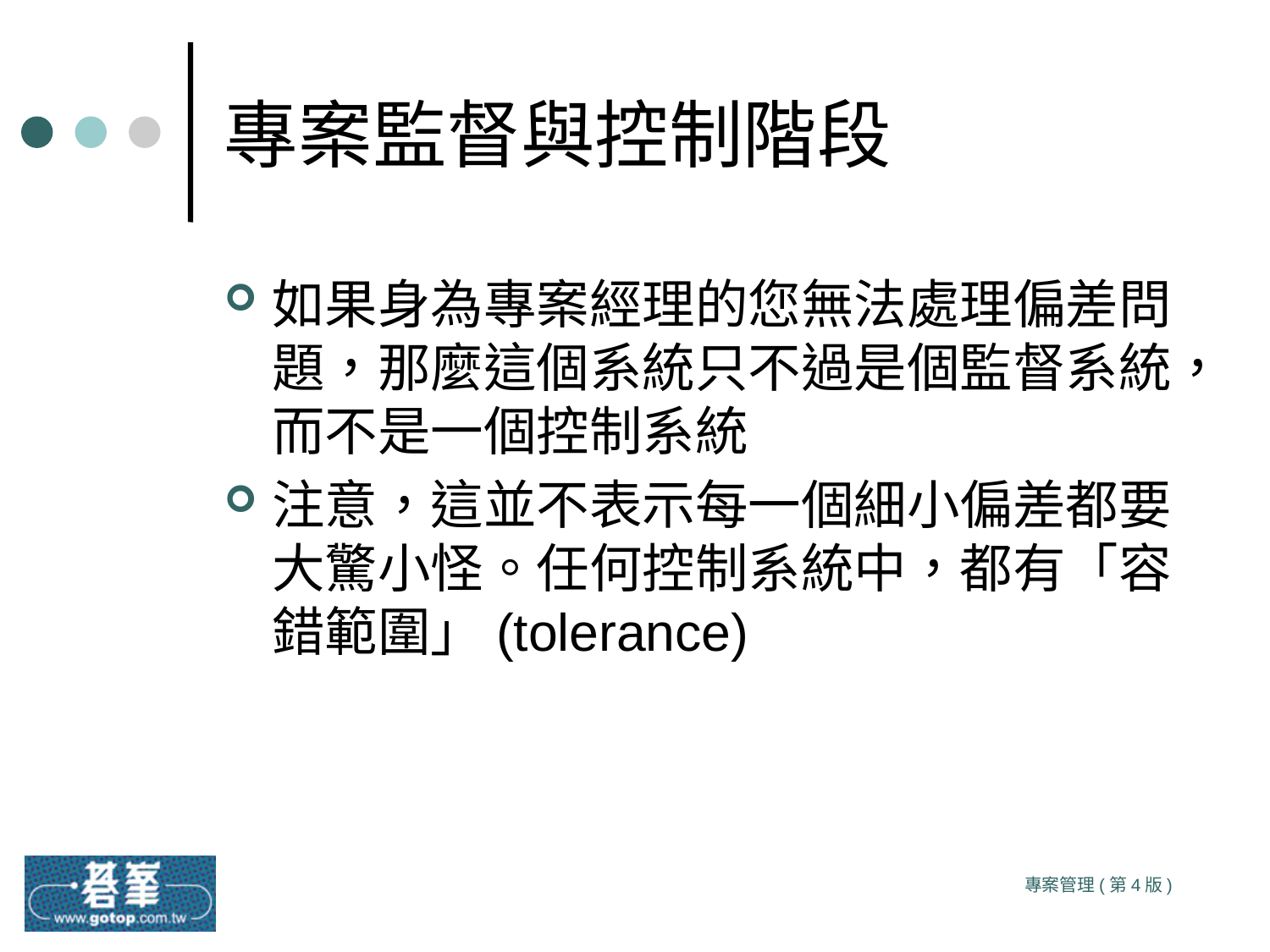

# 專案監督與控制階段
如果身為專案經理的您無法處理偏差問題，那麼這個系統只不過是個監督系統，而不是一個控制系統
注意，這並不表示每一個細小偏差都要大驚小怪。任何控制系統中，都有「容錯範圍」(tolerance)
專案管理(第4版)